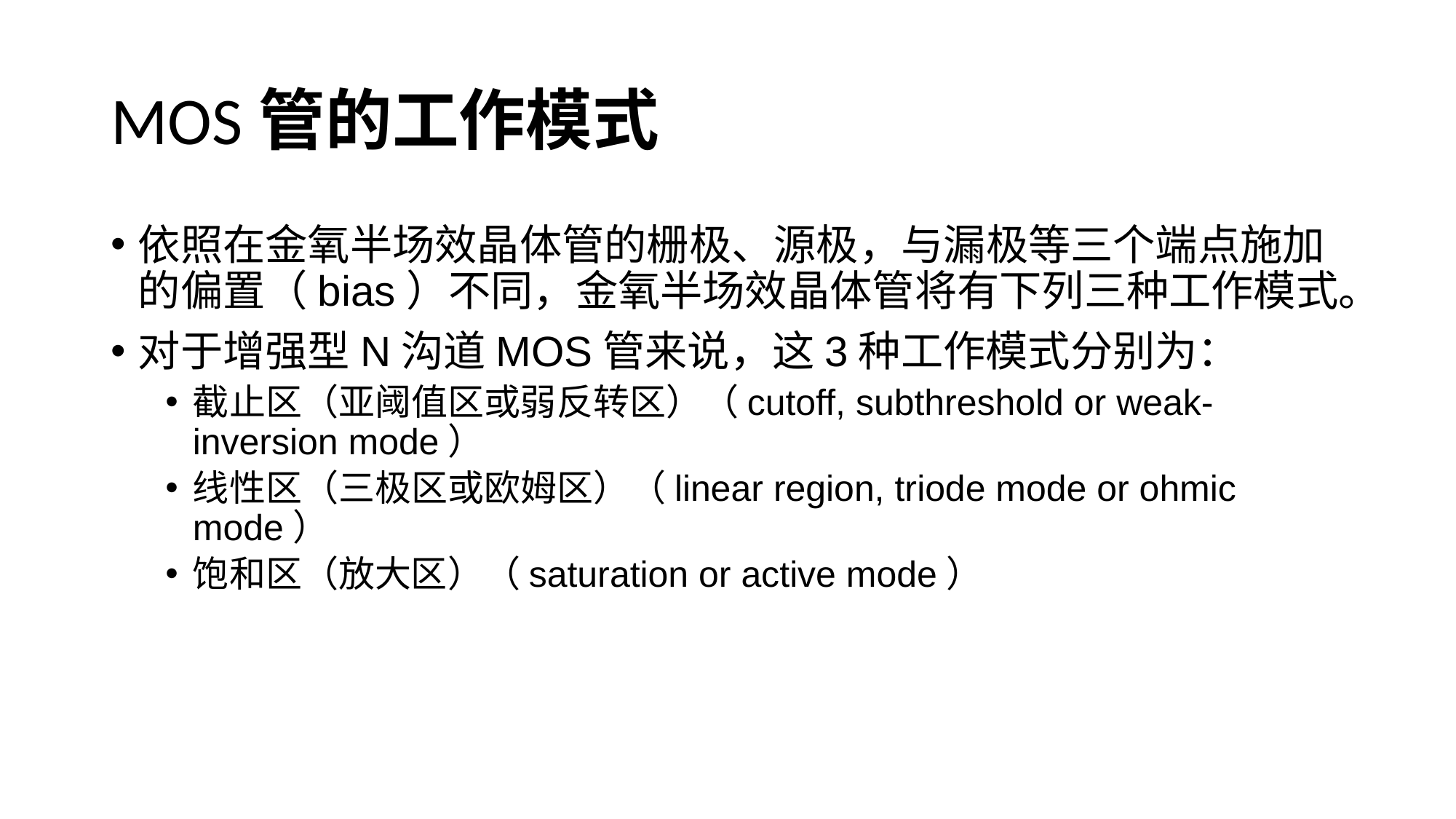

# MOS管的工作模式
依照在金氧半场效晶体管的栅极、源极，与漏极等三个端点施加的偏置（bias）不同，金氧半场效晶体管将有下列三种工作模式。
对于增强型N沟道MOS管来说，这3种工作模式分别为：
截止区（亚阈值区或弱反转区）（cutoff, subthreshold or weak-inversion mode）
线性区（三极区或欧姆区）（linear region, triode mode or ohmic mode）
饱和区（放大区）（saturation or active mode）